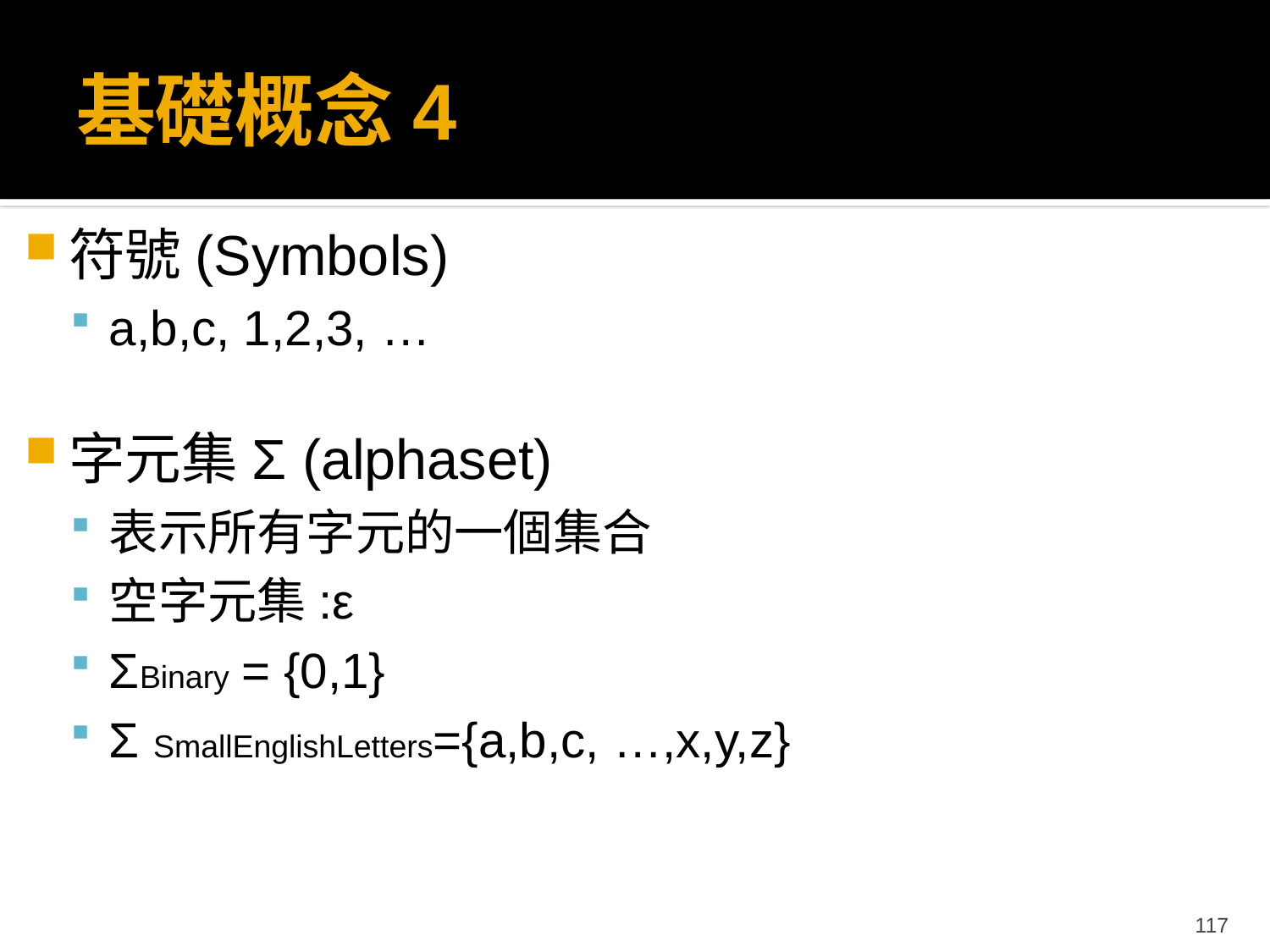

# 基礎概念4
符號(Symbols)
a,b,c, 1,2,3, …

字元集Σ (alphaset)
表示所有字元的一個集合
空字元集:ε
ΣBinary = {0,1}
Σ SmallEnglishLetters={a,b,c, …,x,y,z}
117